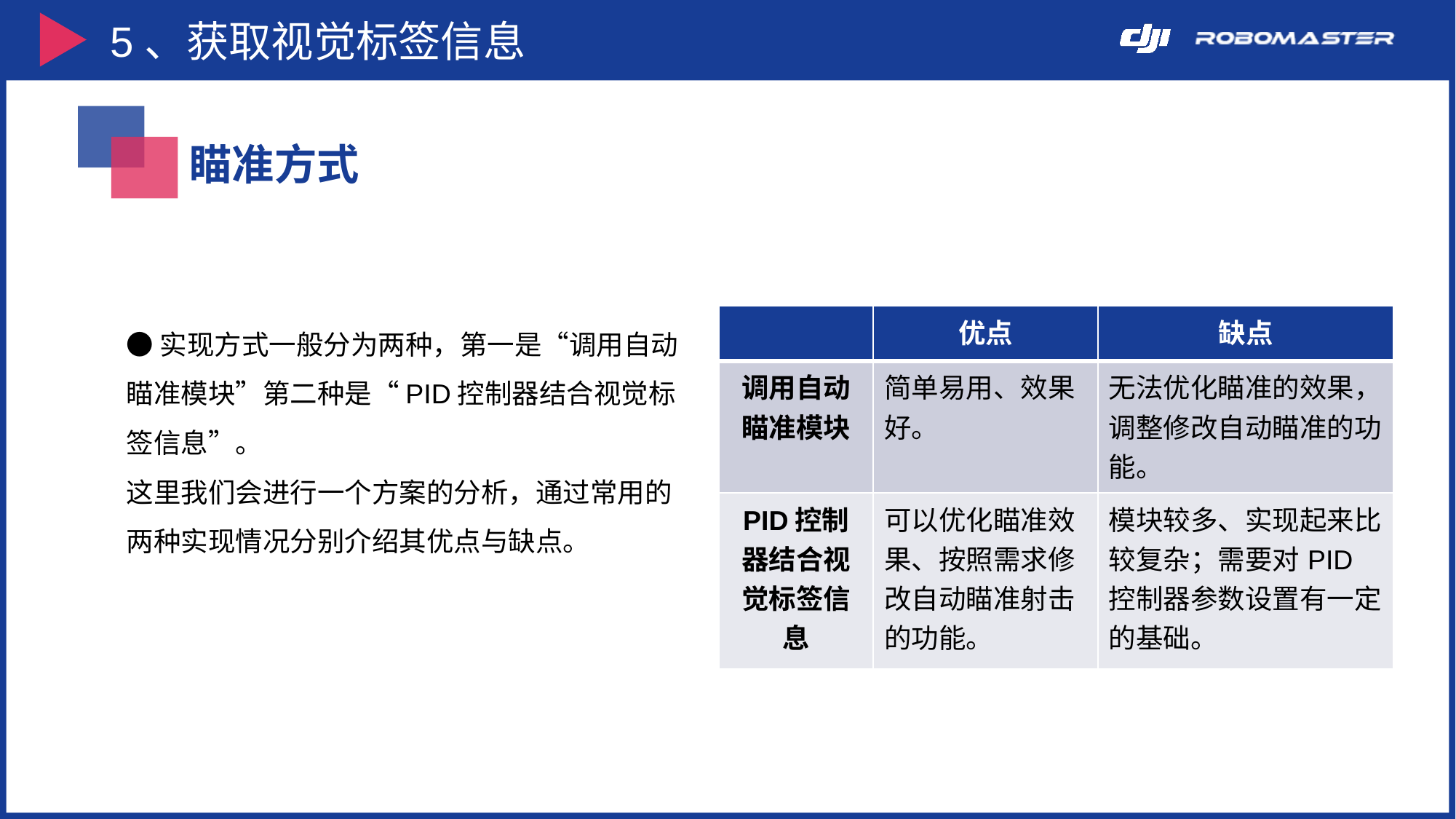

5、获取视觉标签信息

瞄准方式

●实现方式一般分为两种，第一是“调用自动瞄准模块”第二种是“PID控制器结合视觉标签信息”。
这里我们会进行一个方案的分析，通过常用的两种实现情况分别介绍其优点与缺点。
|  | 优点 | 缺点 |
| --- | --- | --- |
| 调用自动瞄准模块 | 简单易用、效果好。 | 无法优化瞄准的效果，调整修改自动瞄准的功能。 |
| PID控制器结合视觉标签信息 | 可以优化瞄准效果、按照需求修改自动瞄准射击的功能。 | 模块较多、实现起来比较复杂；需要对PID控制器参数设置有一定的基础。 |